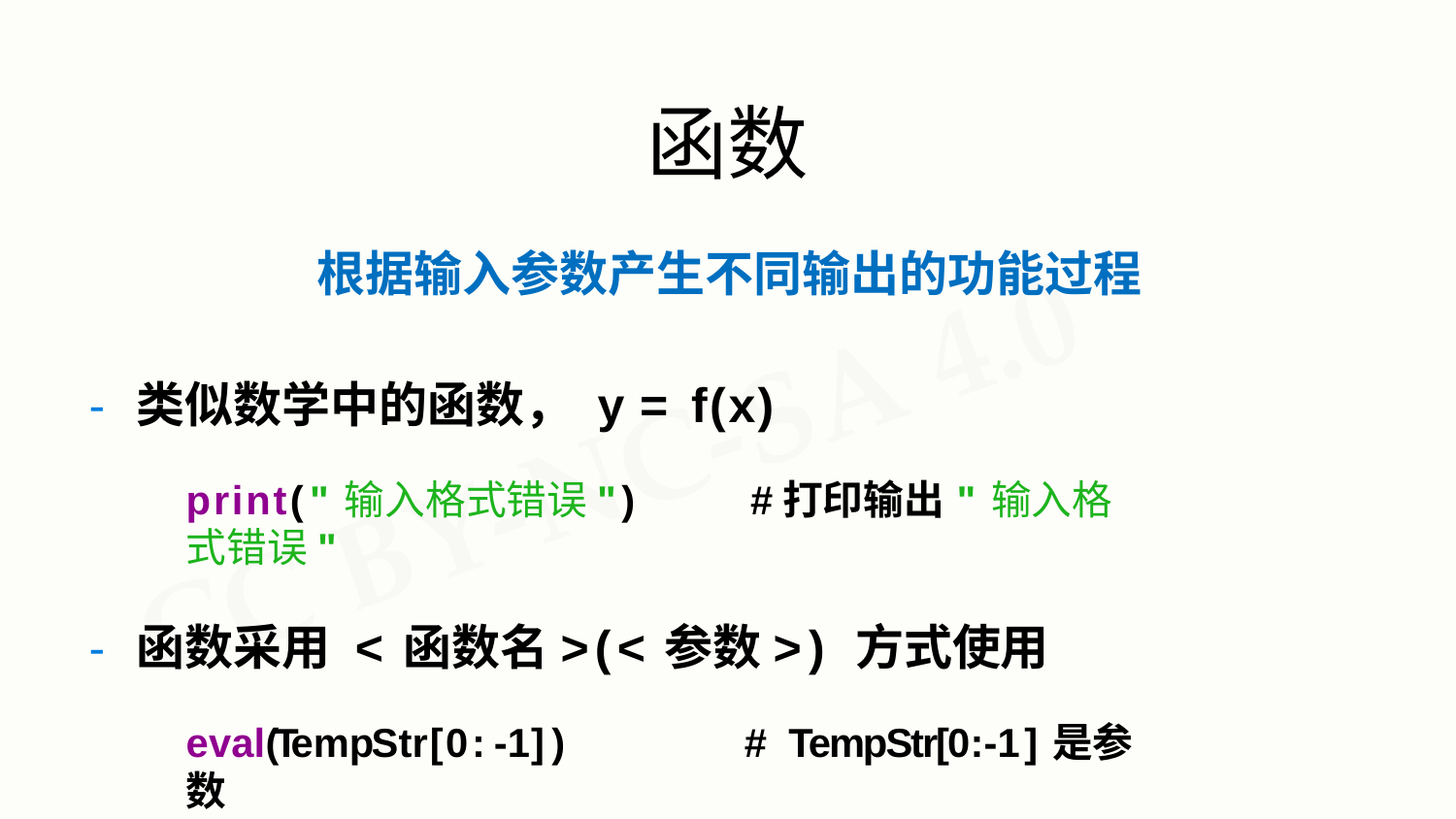

函数
# 根据输入参数产生不同输出的功能过程

- 类似数学中的函数， y = f(x)
print("输入格式错误")	#打印输出	"输入格式错误"

- 函数采用 <函数名>(<参数>) 方式使用
eval(TempStr[0:-1])	#	TempStr[0:-1]是参数